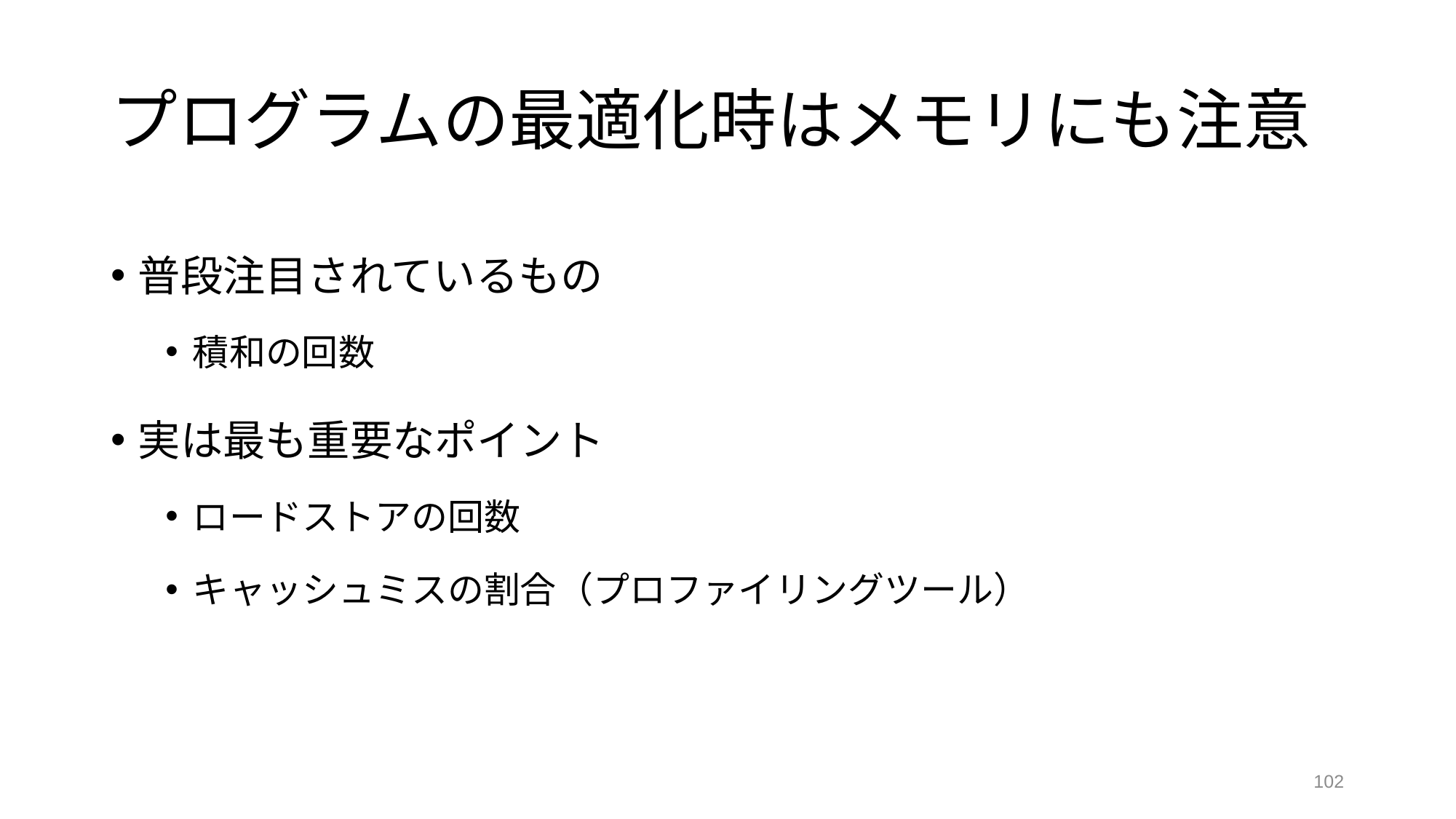

# プログラムの最適化時はメモリにも注意
普段注目されているもの
積和の回数
実は最も重要なポイント
ロードストアの回数
キャッシュミスの割合（プロファイリングツール）

102